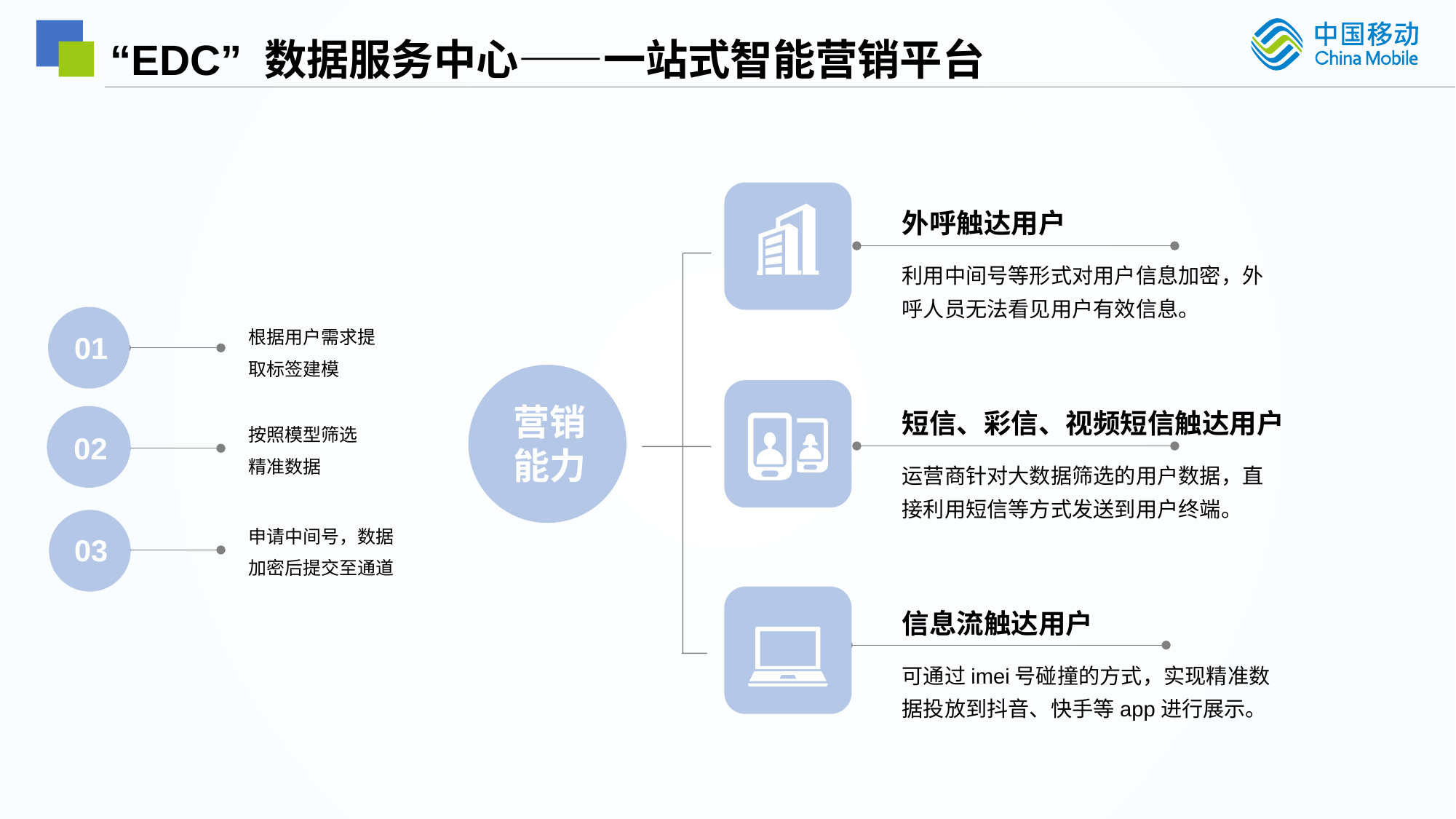

“EDC” 数据服务中心——一站式智能营销平台

外呼触达用户

利用中间号等形式对用户信息加密，外呼人员无法看见用户有效信息。

根据用户需求提
取标签建模
01

营销
能力
短信、彩信、视频短信触达用户

按照模型筛选
精准数据

02
运营商针对大数据筛选的用户数据，直接利用短信等方式发送到用户终端。

申请中间号，数据
加密后提交至通道
03

信息流触达用户

可通过imei号碰撞的方式，实现精准数据投放到抖音、快手等app进行展示。